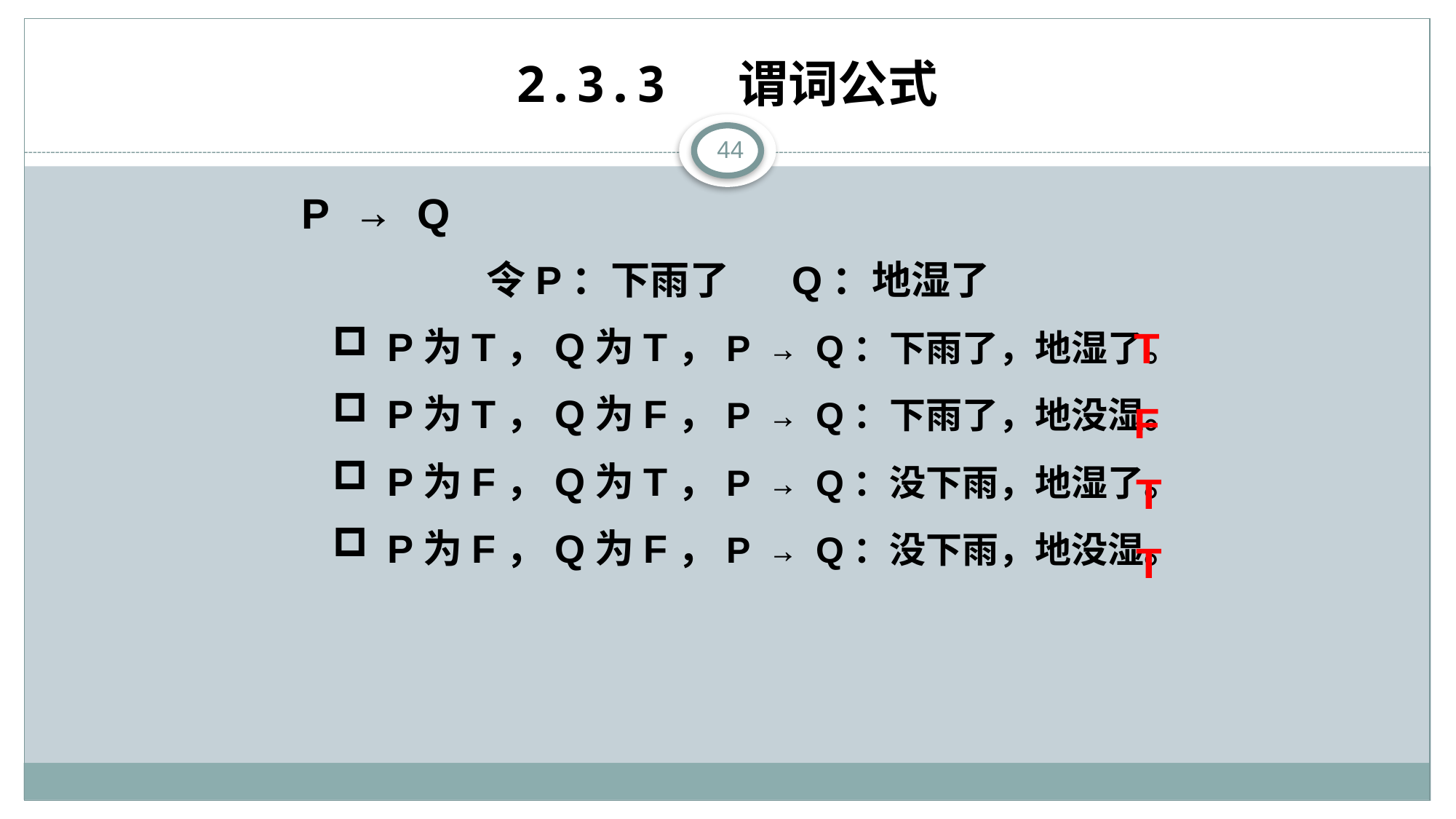

# 2.3.3  谓词公式
44
P → Q
令P：下雨了      Q：地湿了
P为T，Q为T，P → Q：下雨了，地湿了。
P为T，Q为F，P → Q：下雨了，地没湿。
P为F，Q为T，P → Q：没下雨，地湿了。
P为F，Q为F，P → Q：没下雨，地没湿。
T

F
T
T